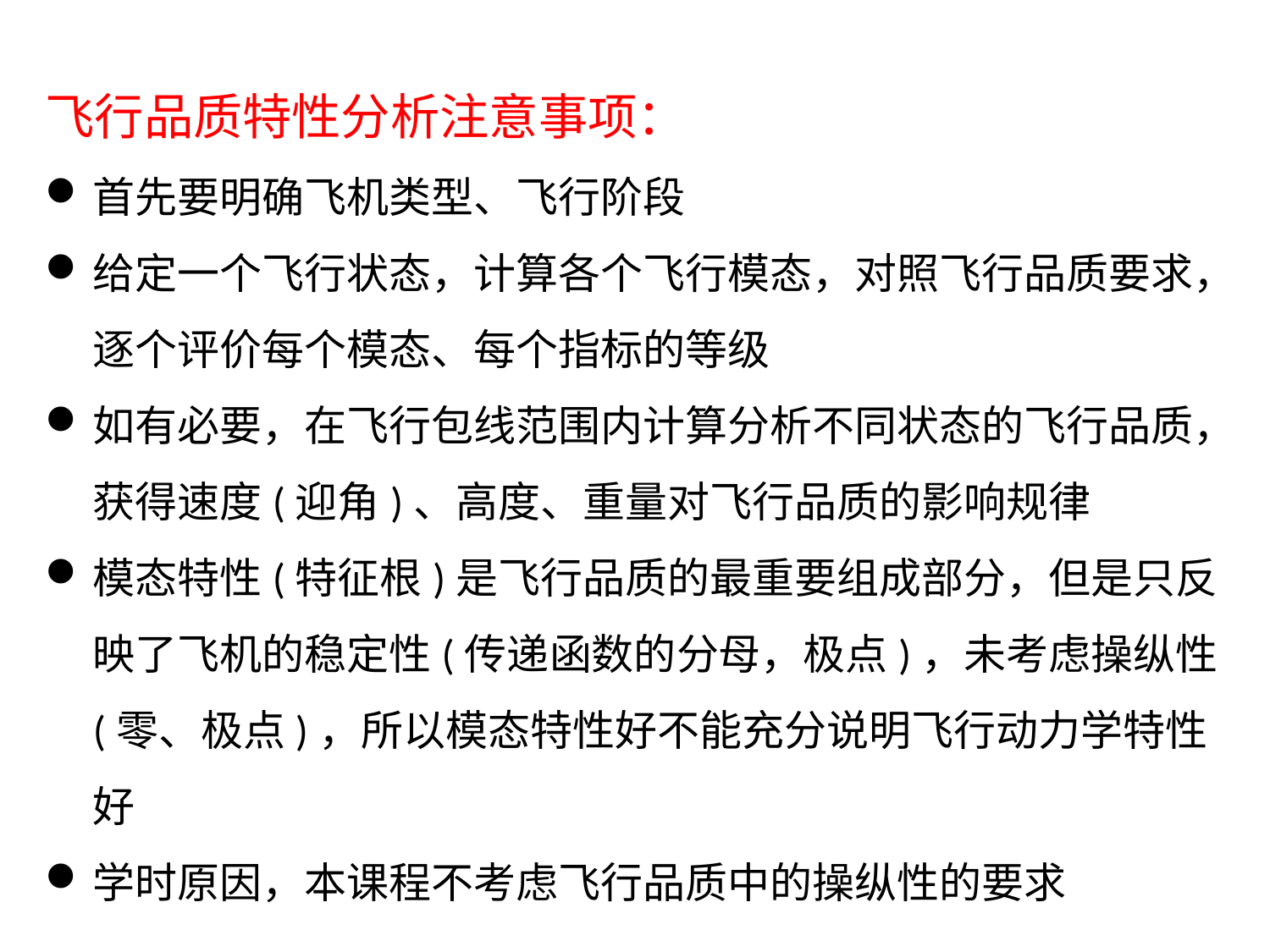

飞行品质特性分析注意事项：
首先要明确飞机类型、飞行阶段
给定一个飞行状态，计算各个飞行模态，对照飞行品质要求，逐个评价每个模态、每个指标的等级
如有必要，在飞行包线范围内计算分析不同状态的飞行品质，获得速度(迎角)、高度、重量对飞行品质的影响规律
模态特性(特征根)是飞行品质的最重要组成部分，但是只反映了飞机的稳定性(传递函数的分母，极点)，未考虑操纵性(零、极点)，所以模态特性好不能充分说明飞行动力学特性好
学时原因，本课程不考虑飞行品质中的操纵性的要求